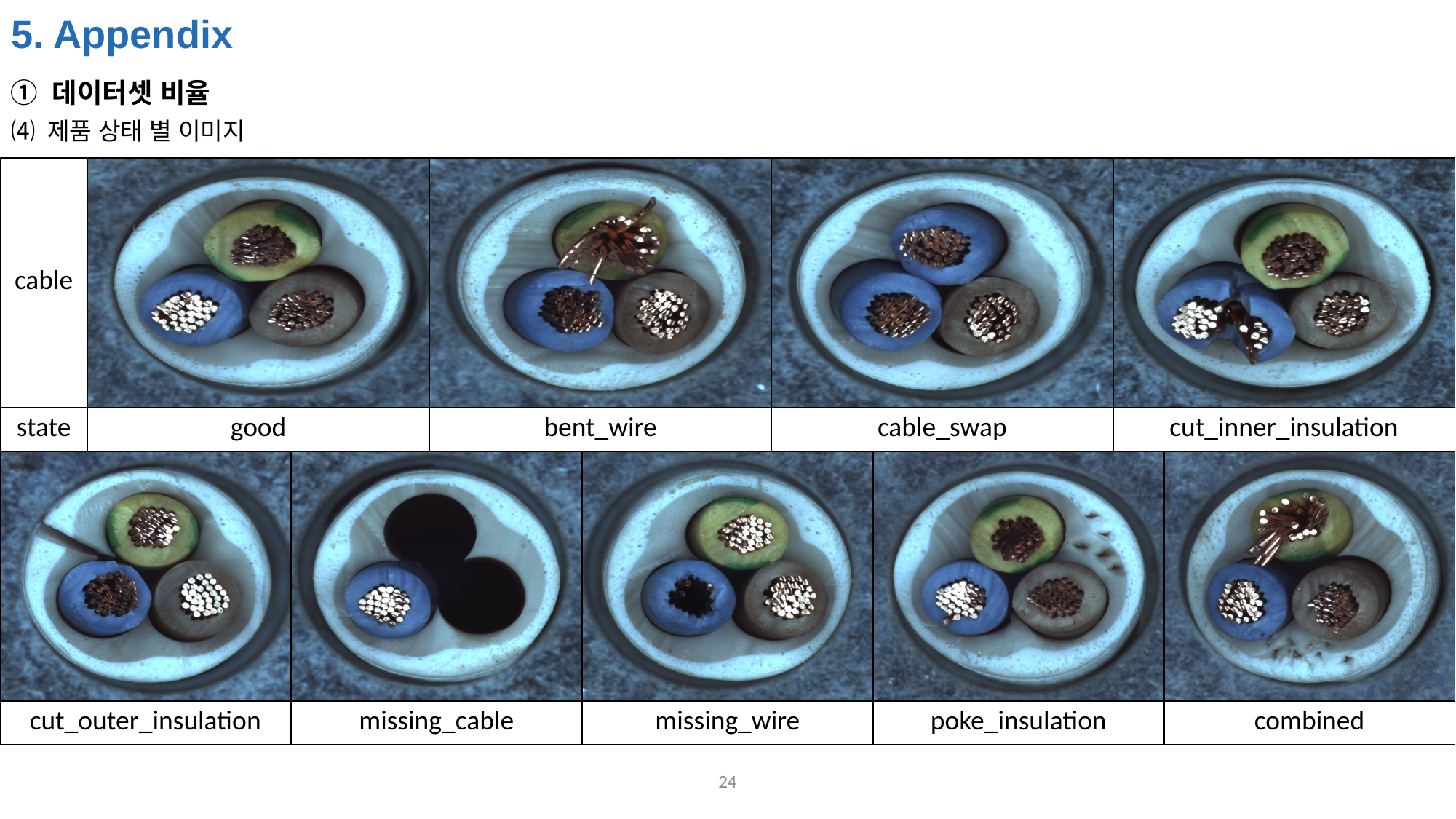

# 5. Appendix
① 데이터셋 비율
⑷ 제품 상태 별 이미지
| cable |  |  |  |  |
| --- | --- | --- | --- | --- |
| state | good | bent\_wire | cable\_swap | cut\_inner\_insulation |
|  |  |  |  |  |
| --- | --- | --- | --- | --- |
| cut\_outer\_insulation | missing\_cable | missing\_wire | poke\_insulation | combined |
24